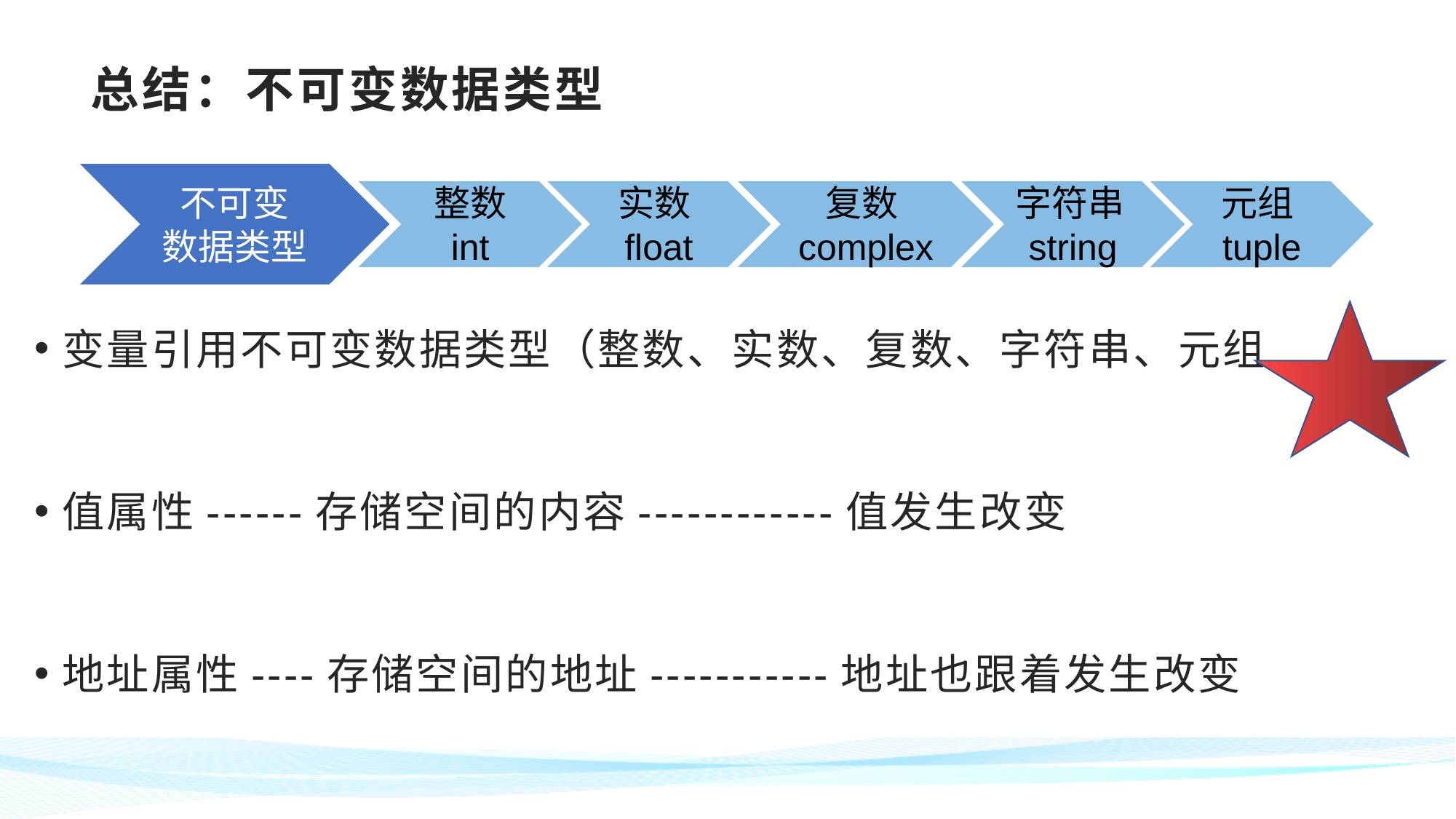

# 总结：不可变数据类型
不可变
数据类型
整数
int
实数float
复数complex
字符串string
元组tuple
变量引用不可变数据类型（整数、实数、复数、字符串、元组

值属性------存储空间的内容------------值发生改变

地址属性----存储空间的地址-----------地址也跟着发生改变